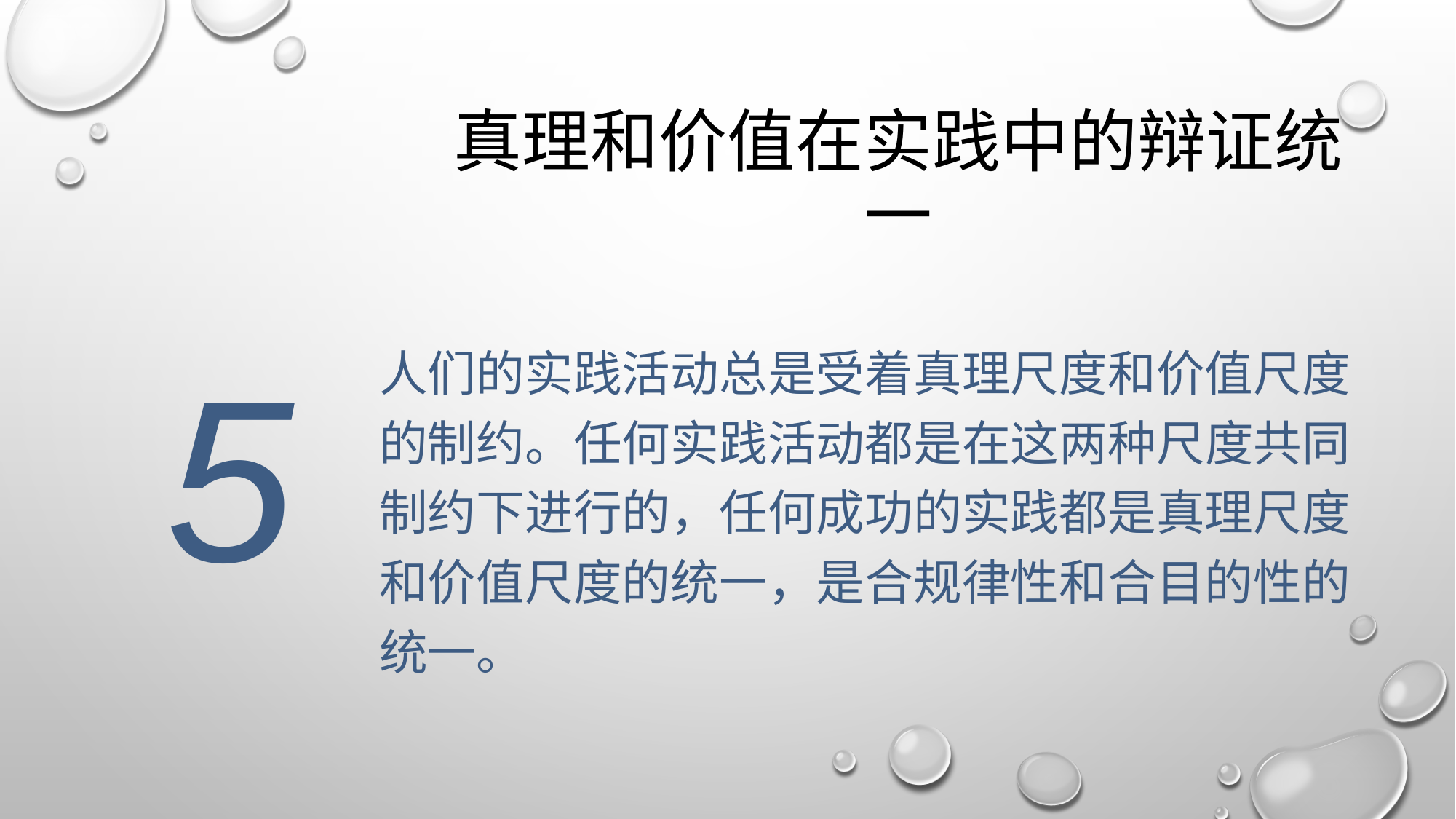

# 真理和价值在实践中的辩证统一
5
人们的实践活动总是受着真理尺度和价值尺度的制约。任何实践活动都是在这两种尺度共同制约下进行的，任何成功的实践都是真理尺度和价值尺度的统一，是合规律性和合目的性的统一。